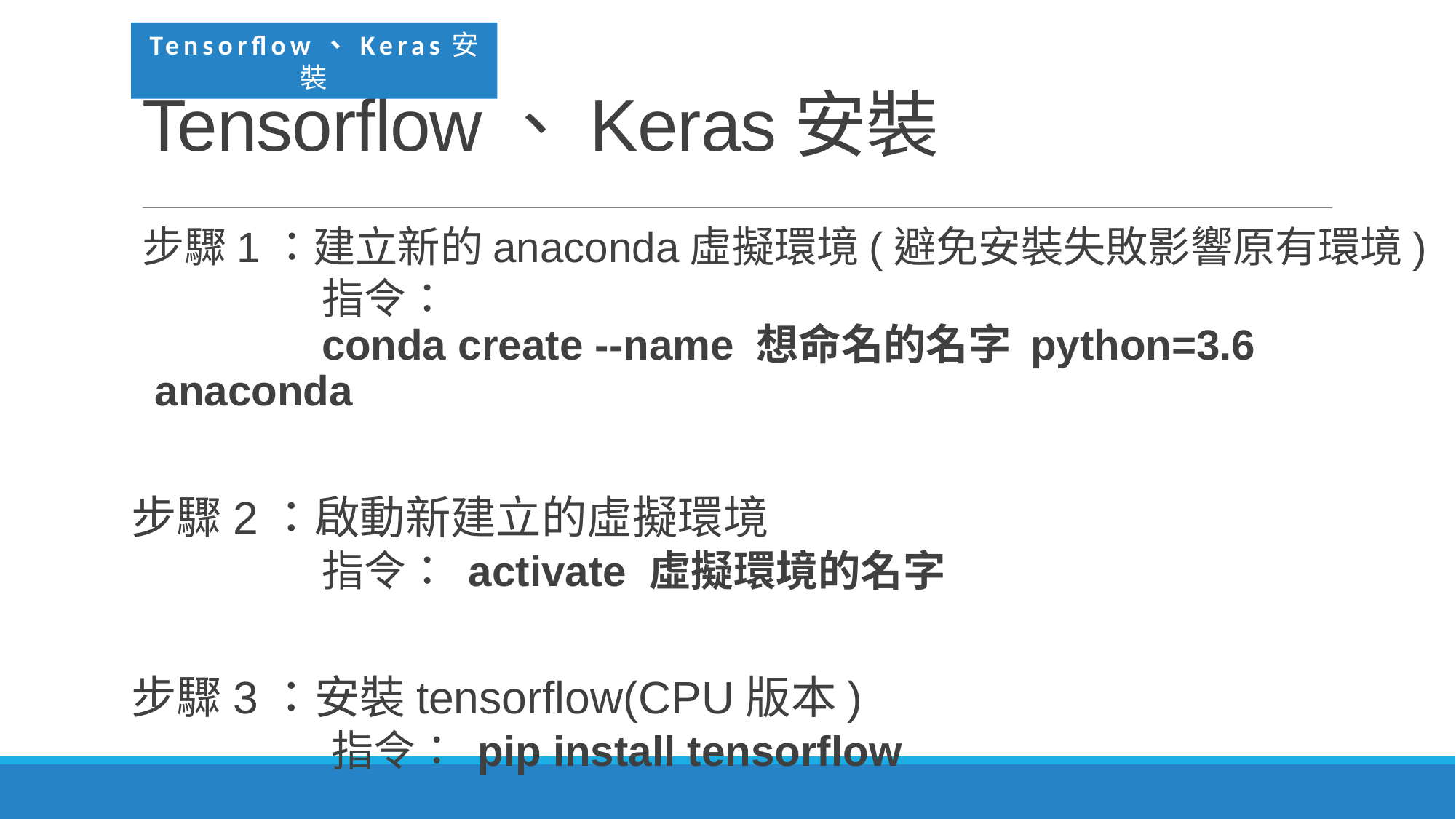

Tensorflow、Keras安裝
# Tensorflow、Keras安裝
步驟1：建立新的anaconda虛擬環境(避免安裝失敗影響原有環境)
	     指令：
	     conda create --name 想命名的名字 python=3.6 anaconda

步驟2：啟動新建立的虛擬環境
	     指令： activate 虛擬環境的名字

步驟3：安裝tensorflow(CPU版本)
	      指令： pip install tensorflow